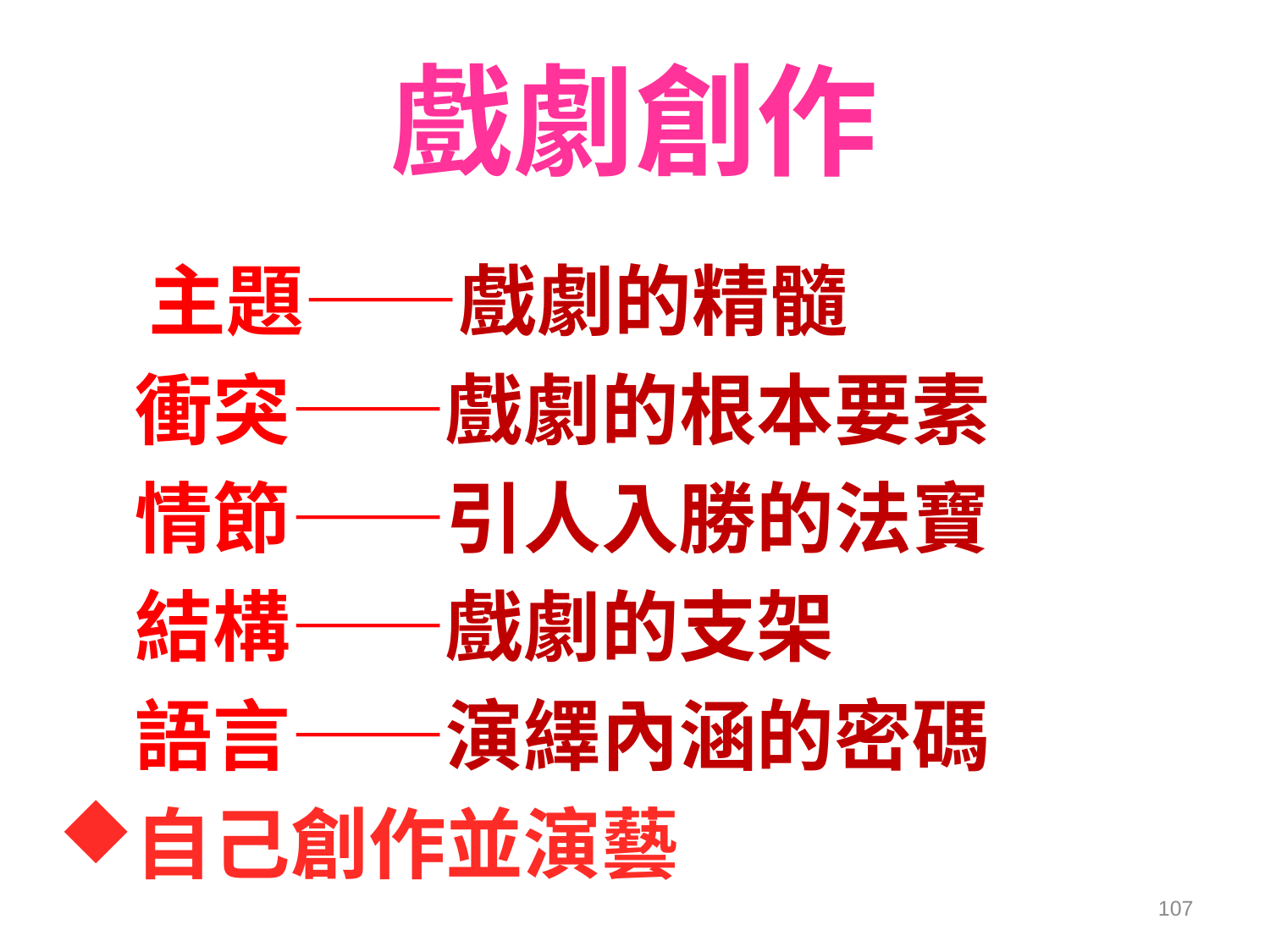

# 戲劇創作
      主題——戲劇的精髓
　衝突——戲劇的根本要素
　情節——引人入勝的法寶
　結構——戲劇的支架
　語言——演繹內涵的密碼
自己創作並演藝
107